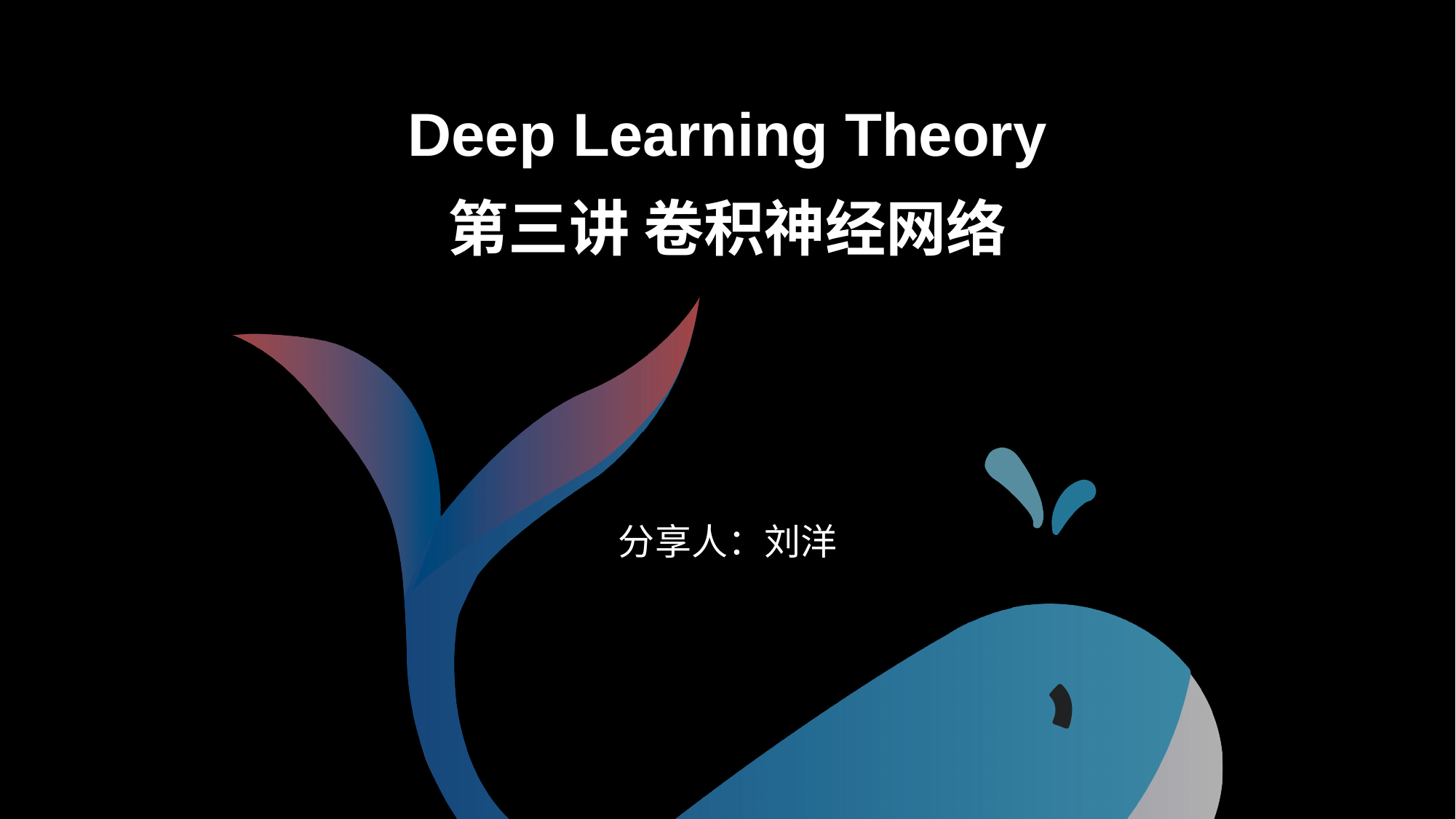

Deep Learning Theory
第三讲 卷积神经网络

分享人：刘洋
分享人：李嘉骐